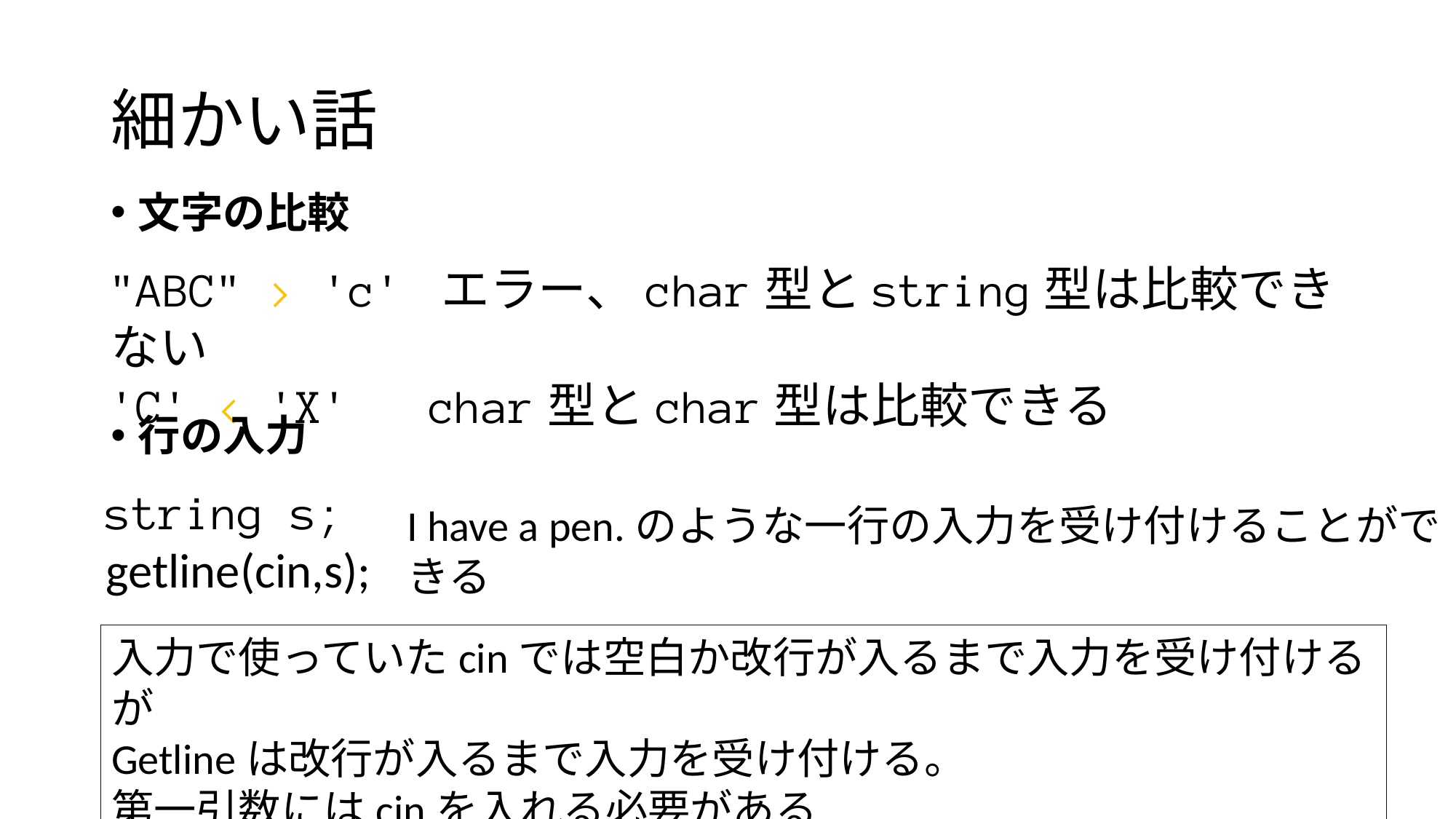

# 細かい話
文字の比較

"ABC" > 'c' エラー、char型とstring型は比較できない
'C' < 'X'   char型とchar型は比較できる
行の入力

string s;
getline(cin,s);
I have a pen.のような一行の入力を受け付けることができる
入力で使っていたcinでは空白か改行が入るまで入力を受け付けるが
Getlineは改行が入るまで入力を受け付ける。
第一引数にはcinを入れる必要がある